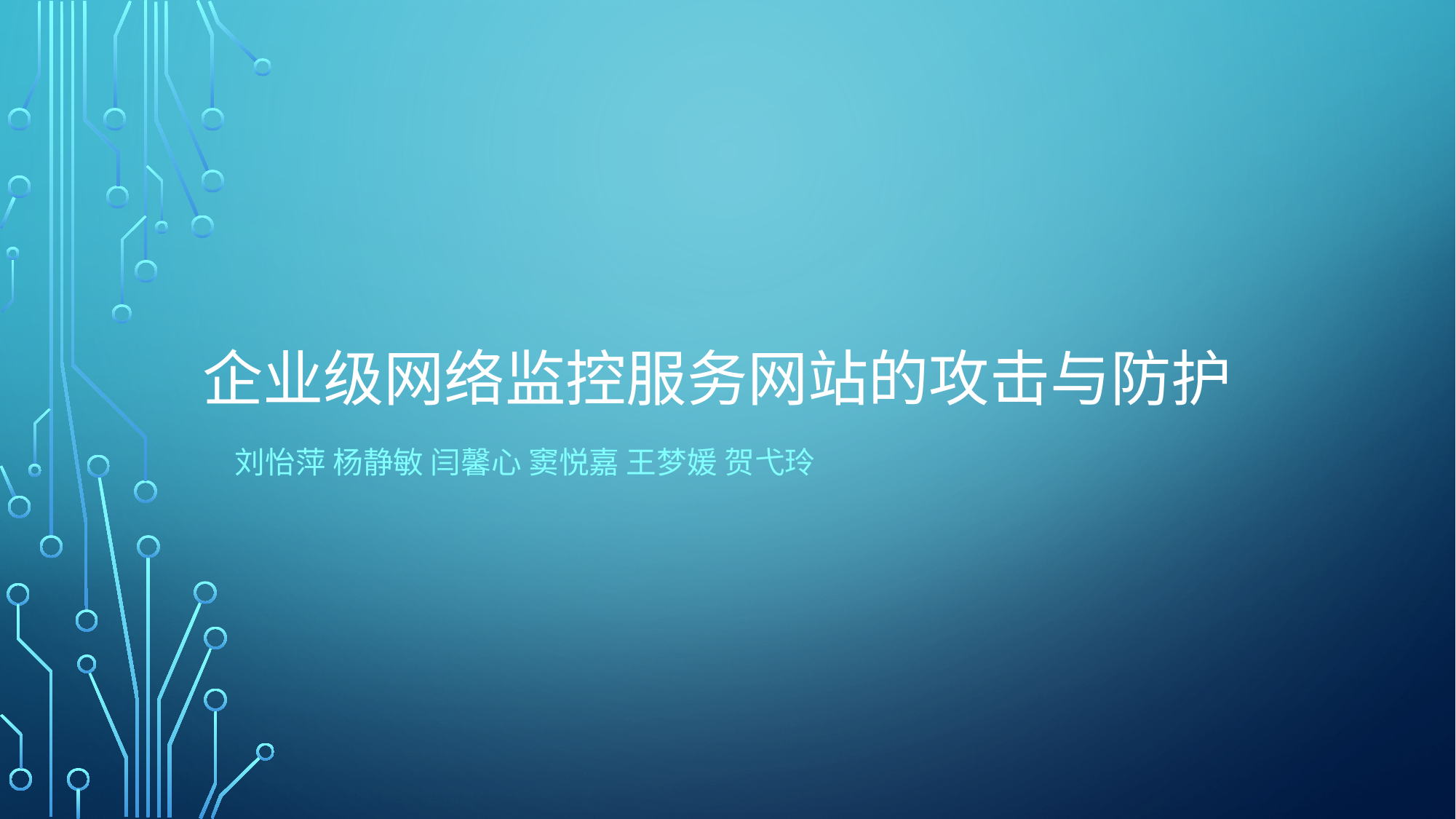

# 企业级网络监控服务网站的攻击与防护
刘怡萍 杨静敏 闫馨心 窦悦嘉 王梦媛 贺弋玲